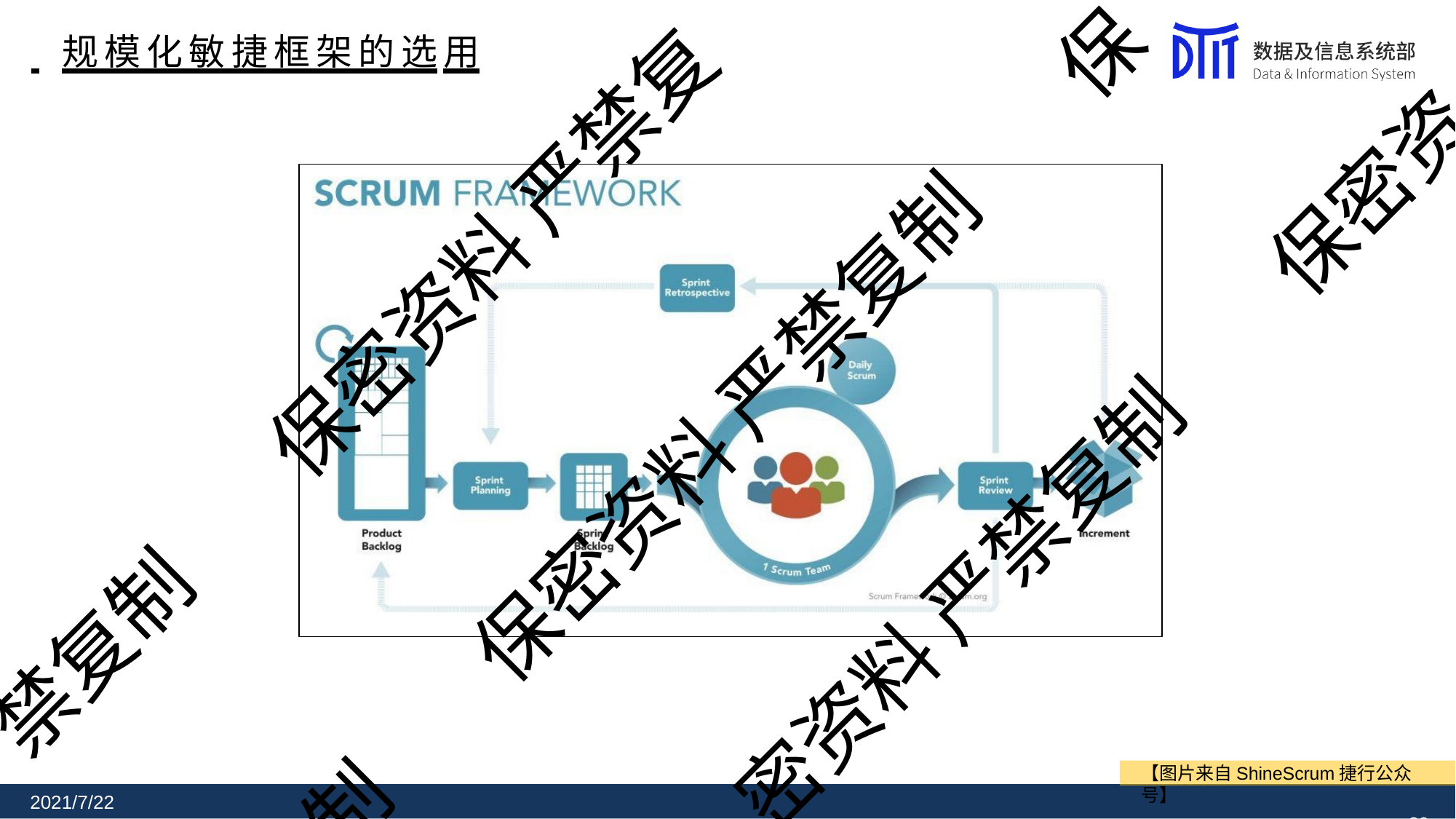

保
# 规模化敏捷框架的选用
保密资

保密资料 严禁复
保密资料 严禁复制
密资料 严禁复制
禁复制
制
【图片来自ShineScrum捷行公众号】
30

2021/7/22